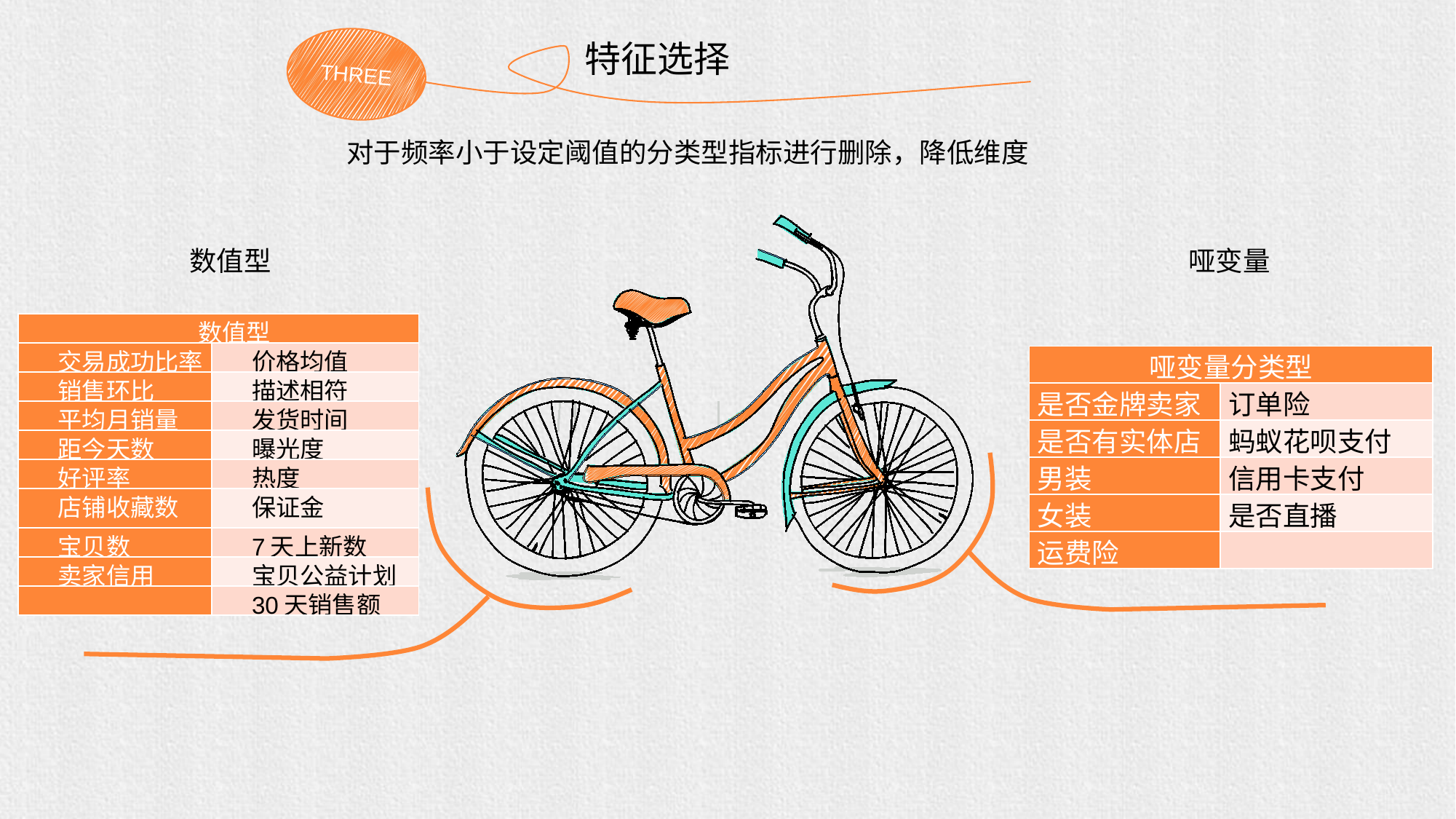

THREE

特征选择
对于频率小于设定阈值的分类型指标进行删除，降低维度

数值型
哑变量
| 数值型 |  |
| --- | --- |
| 交易成功比率 | 价格均值 |
| 销售环比 | 描述相符 |
| 平均月销量 | 发货时间 |
| 距今天数 | 曝光度 |
| 好评率 | 热度 |
| 店铺收藏数 | 保证金 |
| 宝贝数 | 7天上新数 |
| 卖家信用 | 宝贝公益计划 |
|  | 30天销售额 |
| 哑变量分类型 |  |
| --- | --- |
| 是否金牌卖家 | 订单险 |
| 是否有实体店 | 蚂蚁花呗支付 |
| 男装 | 信用卡支付 |
| 女装 | 是否直播 |
| 运费险 |  |